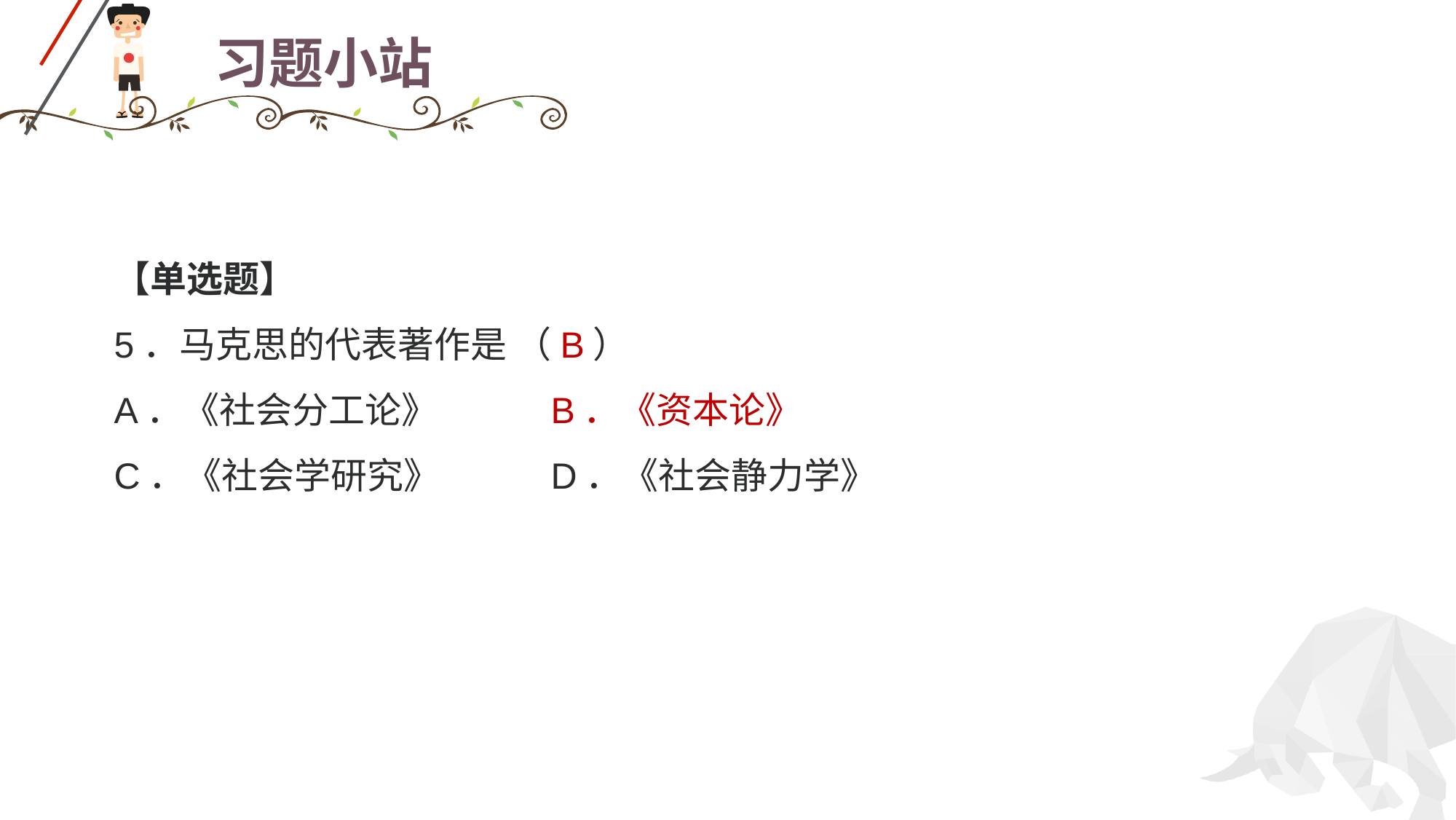

# 习题小站

【单选题】
5．马克思的代表著作是 （B）
A．《社会分工论》   	B．《资本论》
C．《社会学研究》		D．《社会静力学》